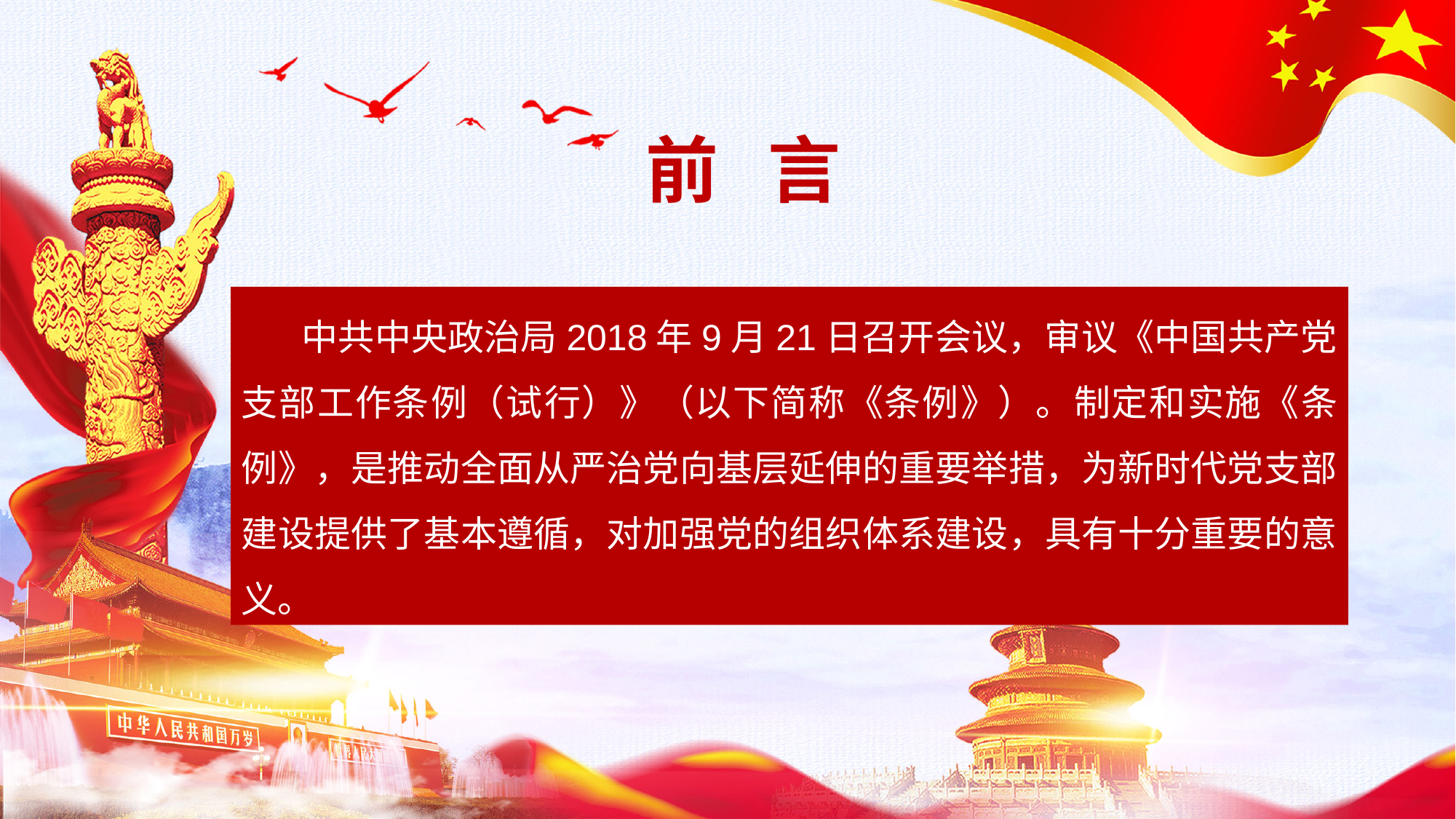

前   言
中共中央政治局2018年9月21日召开会议，审议《中国共产党支部工作条例（试行）》（以下简称《条例》）。制定和实施《条例》，是推动全面从严治党向基层延伸的重要举措，为新时代党支部建设提供了基本遵循，对加强党的组织体系建设，具有十分重要的意义。